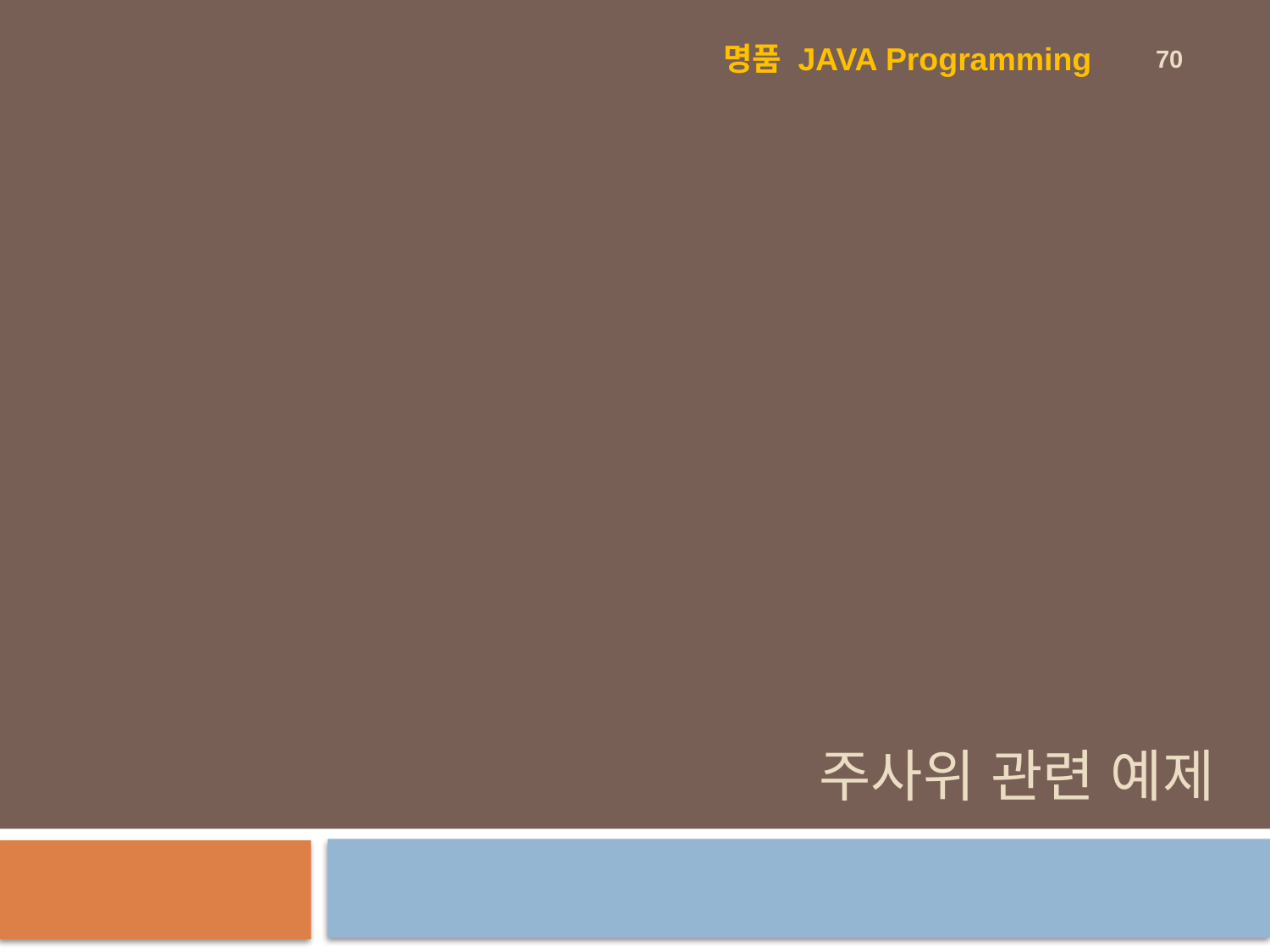

70
명품 JAVA Programming
# 주사위 관련 예제